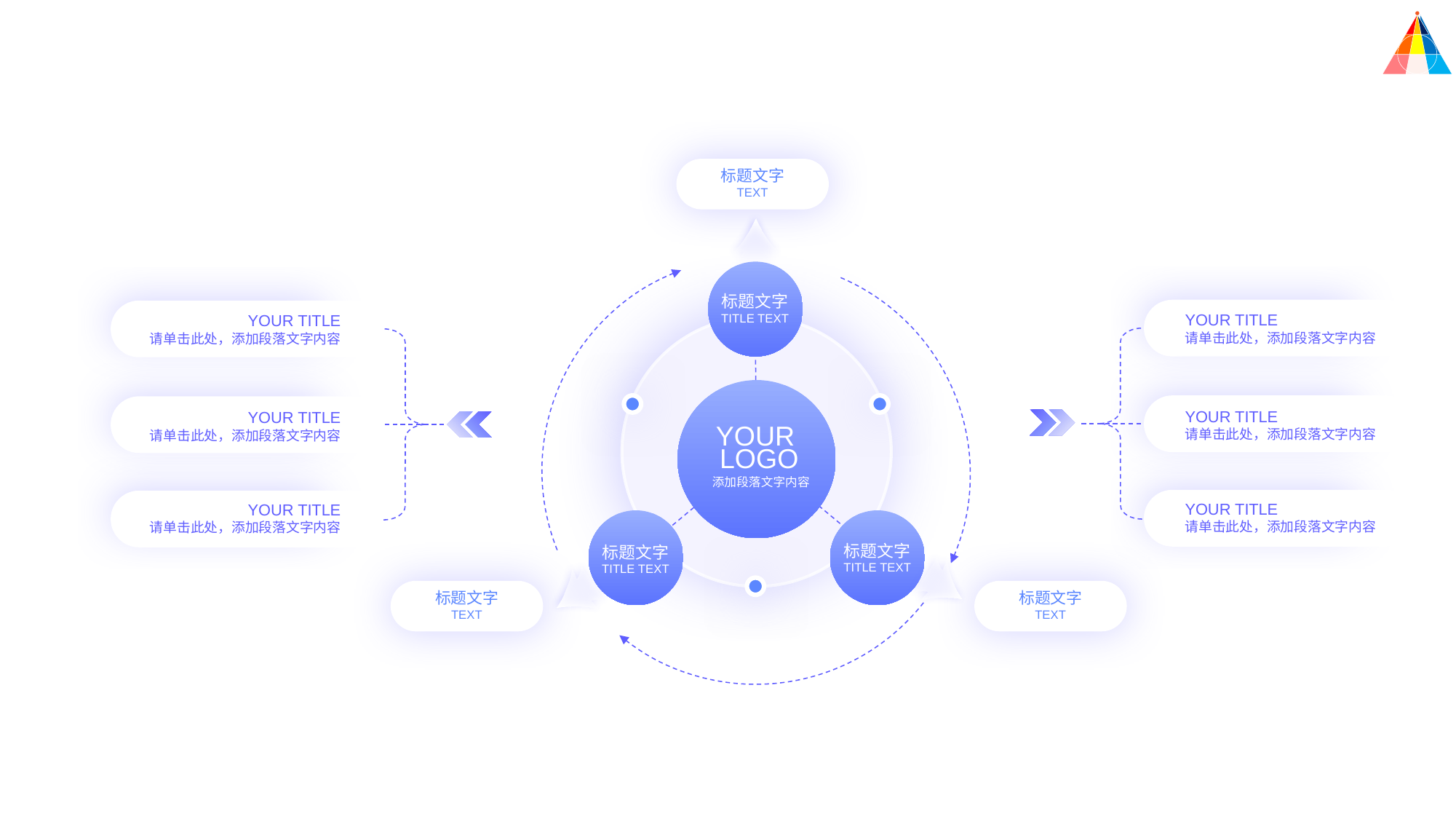

标题文字
TEXT

标题文字

YOUR TITLE
请单击此处，添加段落文字内容

YOUR TITLE
请单击此处，添加段落文字内容

YOUR TITLE
请单击此处，添加段落文字内容
YOUR TITLE
请单击此处，添加段落文字内容
TITLE TEXT

YOUR TITLE
请单击此处，添加段落文字内容

YOUR
LOGO
添加段落文字内容

YOUR TITLE
请单击此处，添加段落文字内容

标题文字
标题文字
TITLE TEXT
TITLE TEXT

标题文字
TEXT
标题文字
TEXT